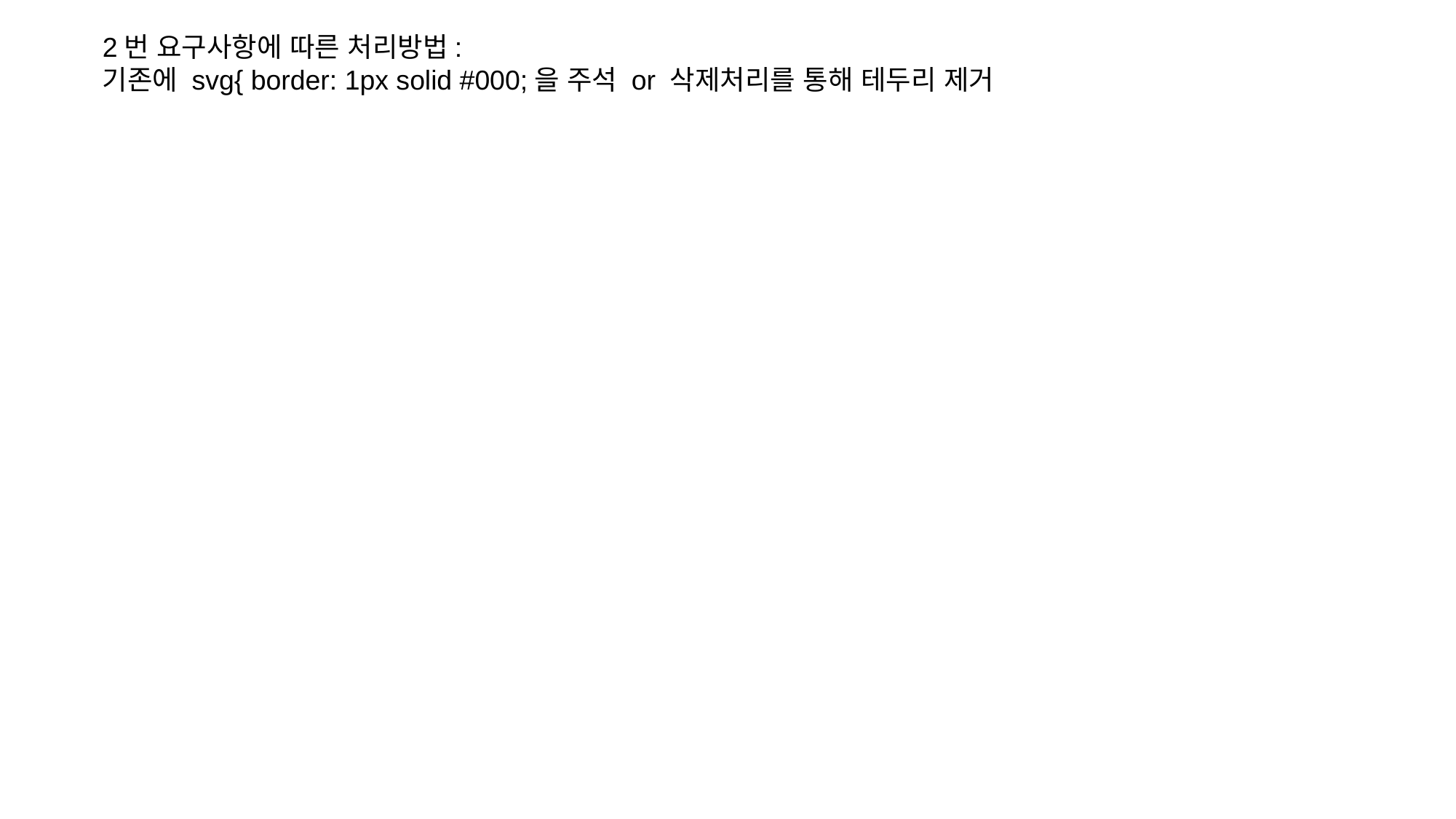

2번 요구사항에 따른 처리방법:
기존에 svg{ border: 1px solid #000;을 주석 or 삭제처리를 통해 테두리 제거